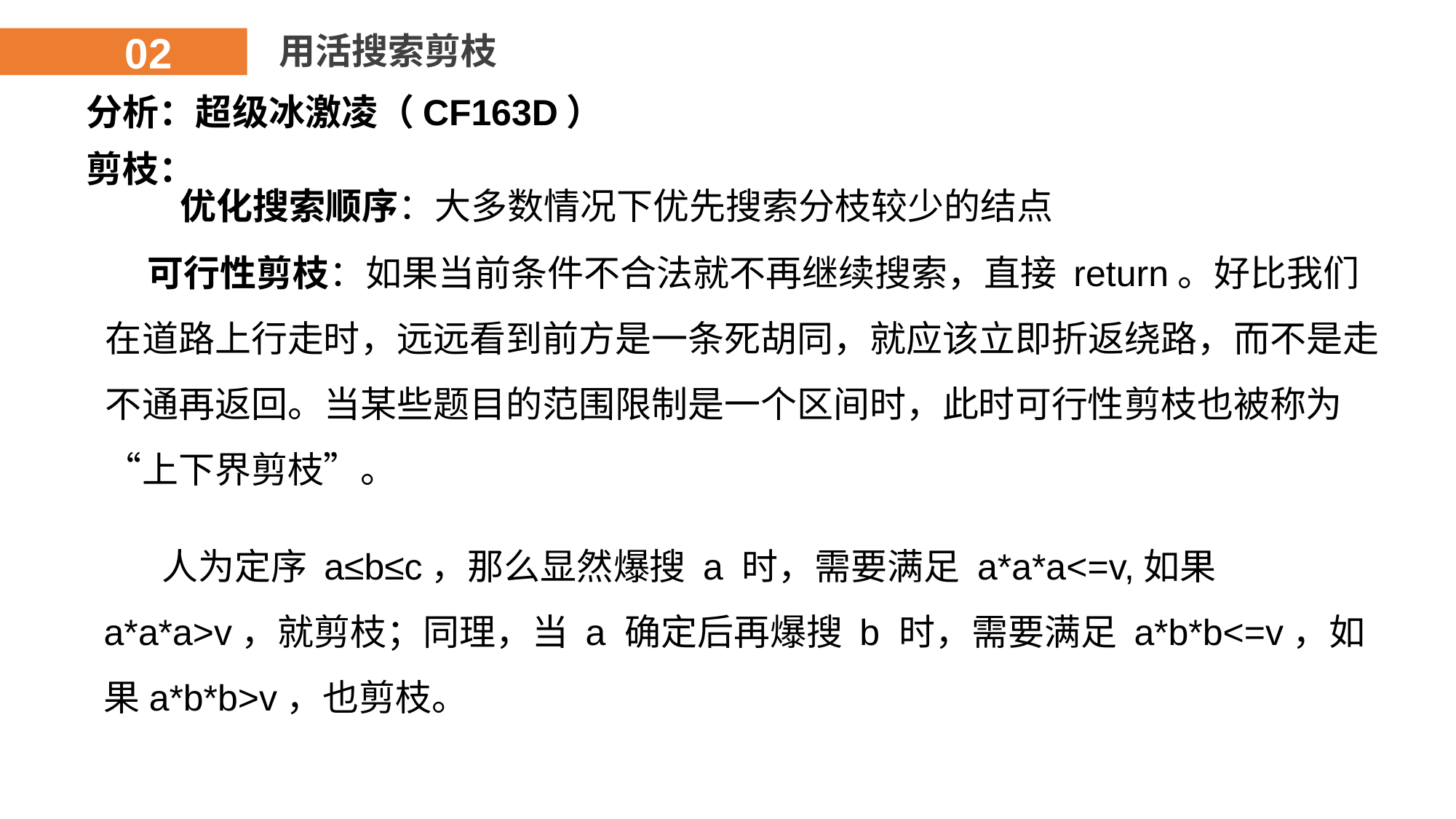

02
用活搜索剪枝

分析：超级冰激凌（CF163D）
剪枝：
优化搜索顺序：大多数情况下优先搜索分枝较少的结点
    可行性剪枝：如果当前条件不合法就不再继续搜索，直接 return。好比我们在道路上行走时，远远看到前方是一条死胡同，就应该立即折返绕路，而不是走不通再返回。当某些题目的范围限制是一个区间时，此时可行性剪枝也被称为“上下界剪枝”。
      人为定序 a≤b≤c，那么显然爆搜 a 时，需要满足 a*a*a<=v,如果a*a*a>v，就剪枝；同理，当 a 确定后再爆搜 b 时，需要满足 a*b*b<=v，如果a*b*b>v，也剪枝。